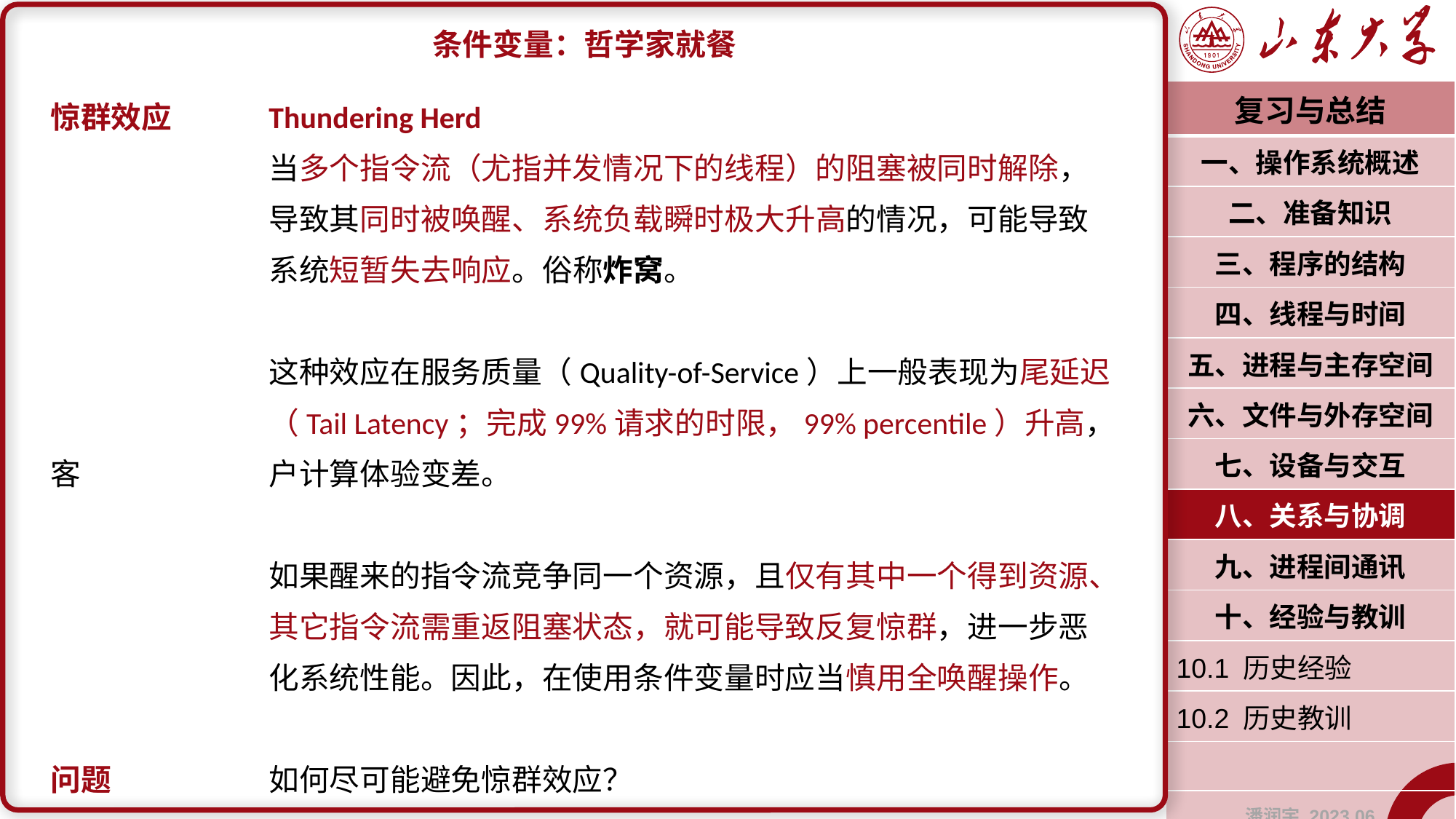

条件变量：哲学家就餐

惊群效应	Thundering Herd
		当多个指令流（尤指并发情况下的线程）的阻塞被同时解除，		导致其同时被唤醒、系统负载瞬时极大升高的情况，可能导致		系统短暂失去响应。俗称炸窝。

		这种效应在服务质量（Quality-of-Service）上一般表现为尾延迟		（Tail Latency；完成99%请求的时限，99% percentile）升高，客		户计算体验变差。

		如果醒来的指令流竞争同一个资源，且仅有其中一个得到资源、		其它指令流需重返阻塞状态，就可能导致反复惊群，进一步恶		化系统性能。因此，在使用条件变量时应当慎用全唤醒操作。

问题		如何尽可能避免惊群效应？
| 复习与总结 |
| --- |
| 一、操作系统概述 |
| 二、准备知识 |
| 三、程序的结构 |
| 四、线程与时间 |
| 五、进程与主存空间 |
| 六、文件与外存空间 |
| 七、设备与交互 |
| 八、关系与协调 |
| 九、进程间通讯 |
| 十、经验与教训 |
| 10.1 历史经验 |
| 10.2 历史教训 |
|  |
| 潘润宇 2023.06 |